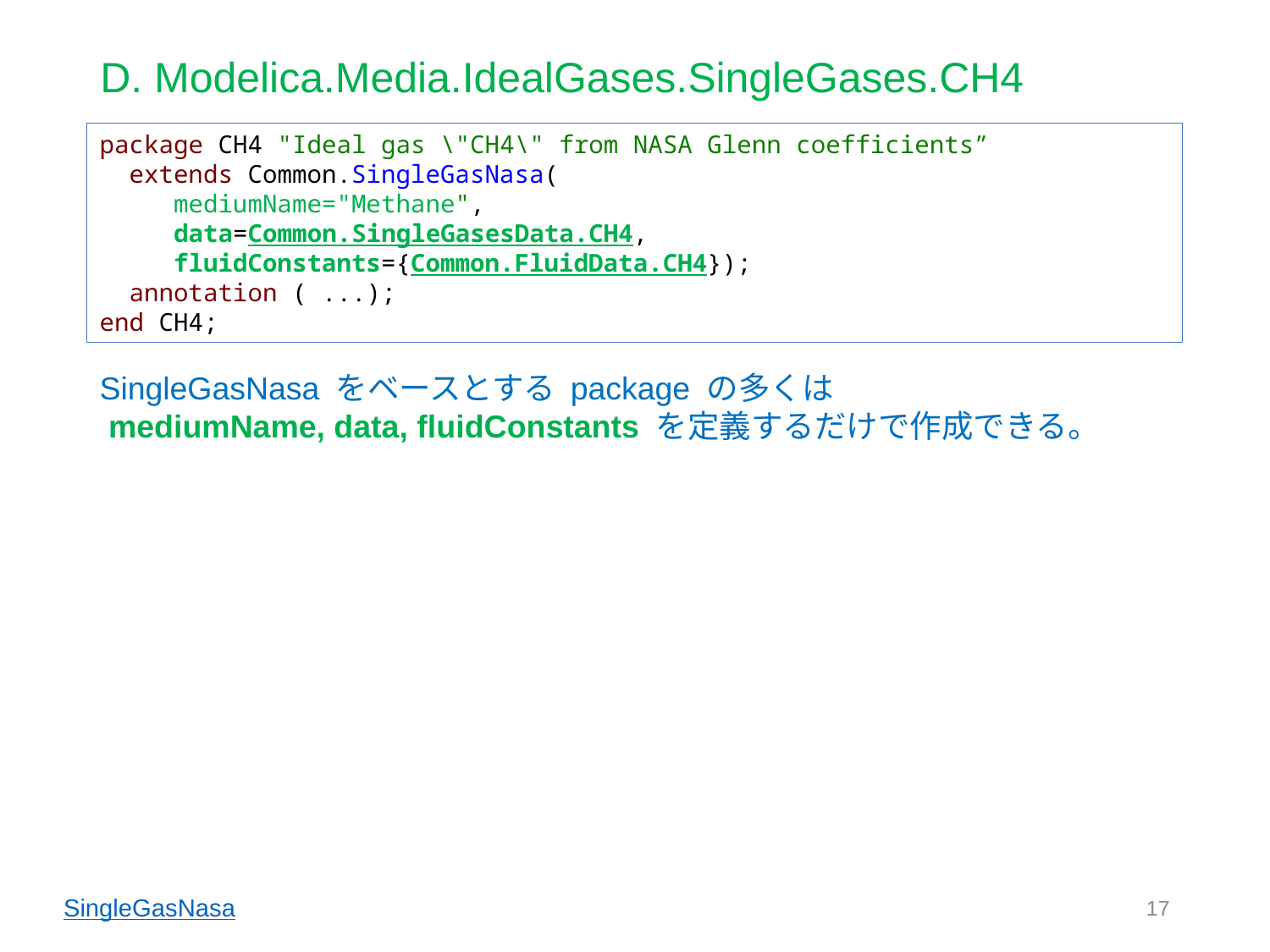

# D. Modelica.Media.IdealGases.SingleGases.CH4
package CH4 "Ideal gas \"CH4\" from NASA Glenn coefficients”
  extends Common.SingleGasNasa(
     mediumName="Methane",
     data=Common.SingleGasesData.CH4,
     fluidConstants={Common.FluidData.CH4});
  annotation ( ...);
end CH4;
SingleGasNasa をベースとする package の多くは
 mediumName, data, fluidConstants を定義するだけで作成できる。
17
SingleGasNasa